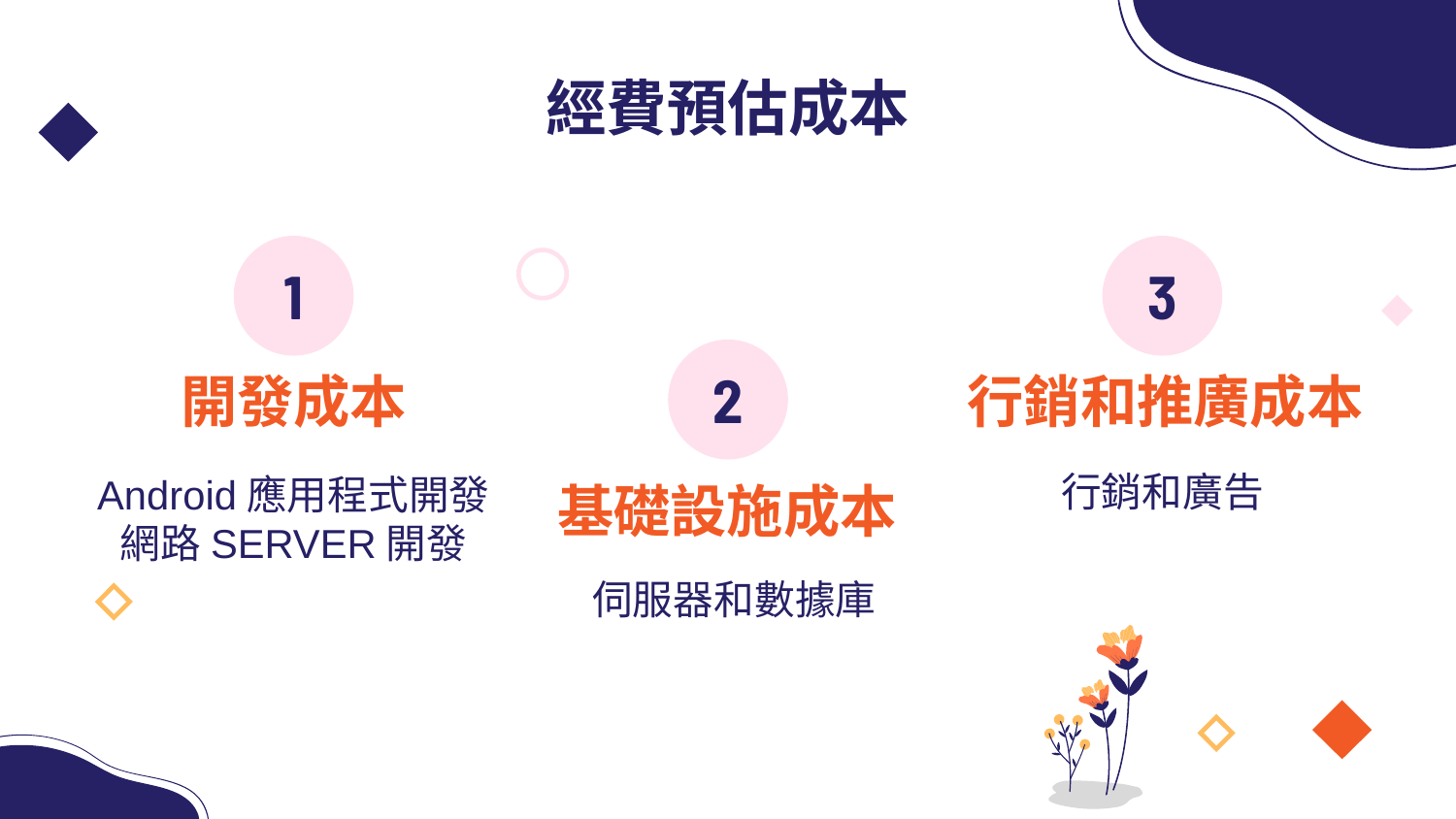

# 經費預估成本
1
3
2
開發成本
行銷和推廣成本
行銷和廣告
Android應用程式開發
網路SERVER開發
基礎設施成本
伺服器和數據庫